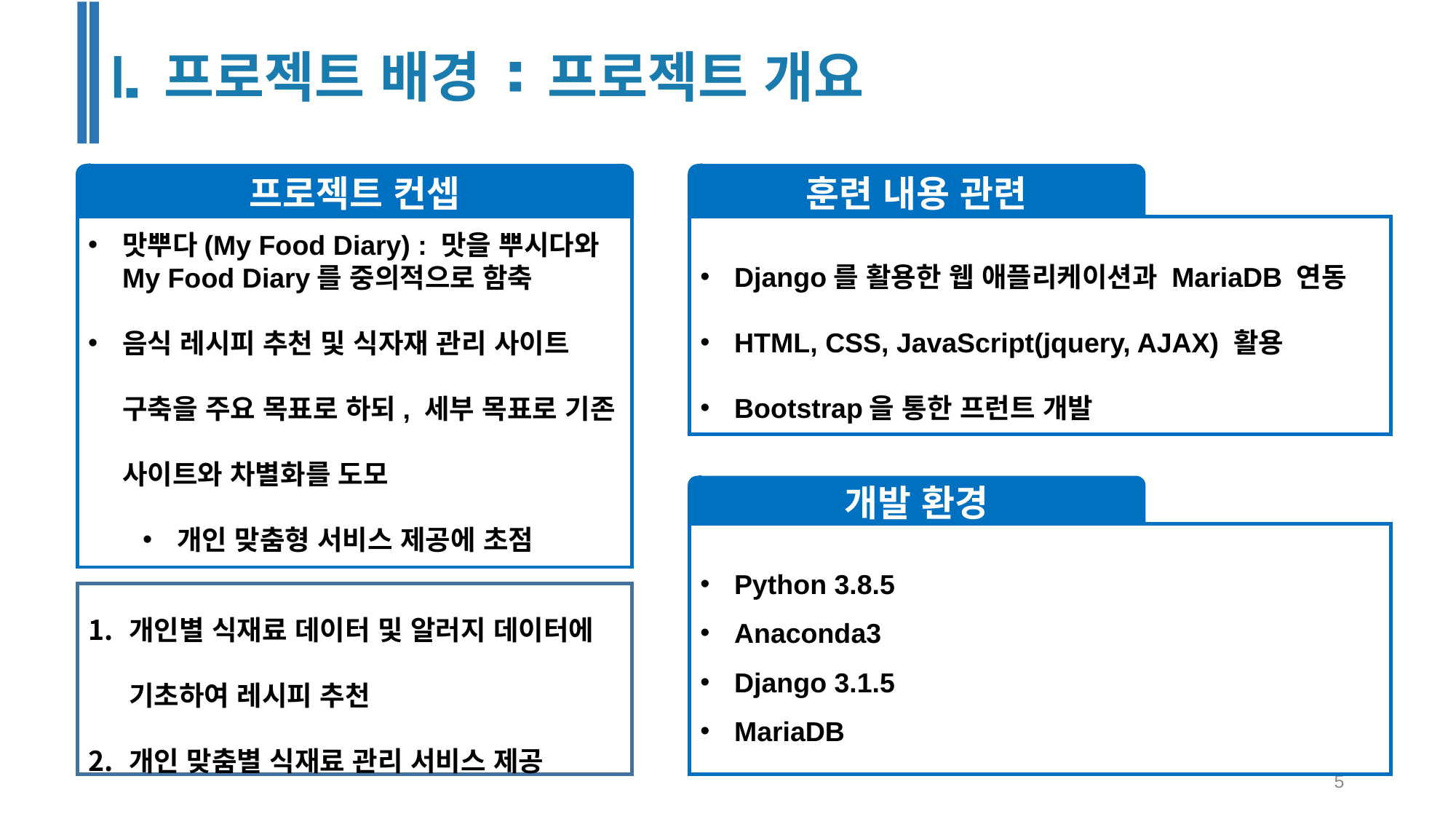

Ⅰ. 프로젝트 배경 : 프로젝트 개요
훈련 내용 관련
프로젝트 컨셉
Django를 활용한 웹 애플리케이션과 MariaDB 연동
HTML, CSS, JavaScript(jquery, AJAX) 활용
Bootstrap을 통한 프런트 개발
맛뿌다(My Food Diary) : 맛을 뿌시다와 My Food Diary를 중의적으로 함축
음식 레시피 추천 및 식자재 관리 사이트 구축을 주요 목표로 하되, 세부 목표로 기존 사이트와 차별화를 도모
개인 맞춤형 서비스 제공에 초점
개발 환경
Python 3.8.5
Anaconda3
Django 3.1.5
MariaDB
개인별 식재료 데이터 및 알러지 데이터에 기초하여 레시피 추천
개인 맞춤별 식재료 관리 서비스 제공
5